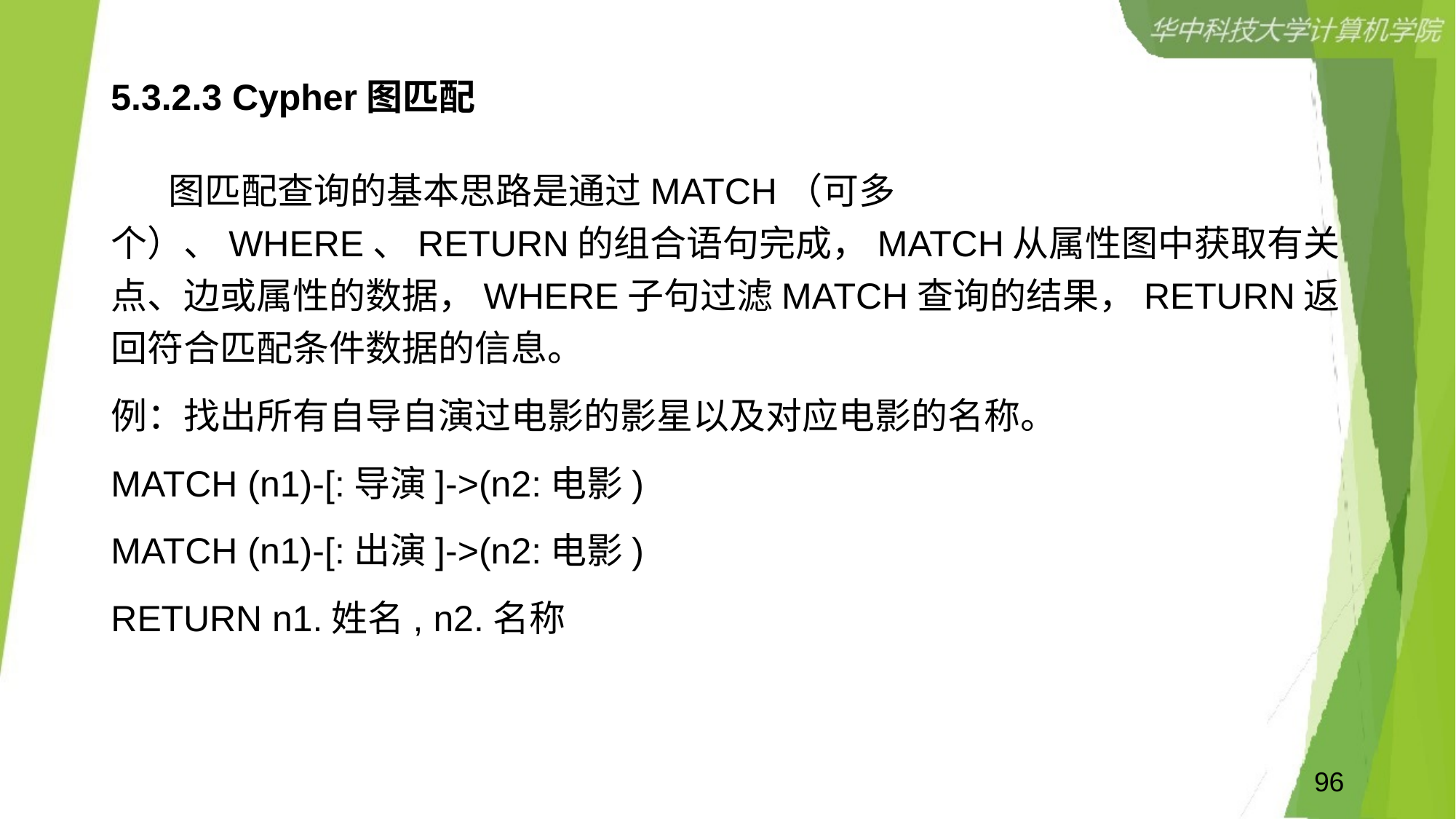

# 5.3.2.3 Cypher图匹配
      图匹配查询的基本思路是通过MATCH（可多个）、WHERE、RETURN的组合语句完成，MATCH从属性图中获取有关点、边或属性的数据，WHERE子句过滤MATCH查询的结果，RETURN返回符合匹配条件数据的信息。
例：找出所有自导自演过电影的影星以及对应电影的名称。
MATCH (n1)-[:导演]->(n2:电影)
MATCH (n1)-[:出演]->(n2:电影)
RETURN n1.姓名, n2.名称
96